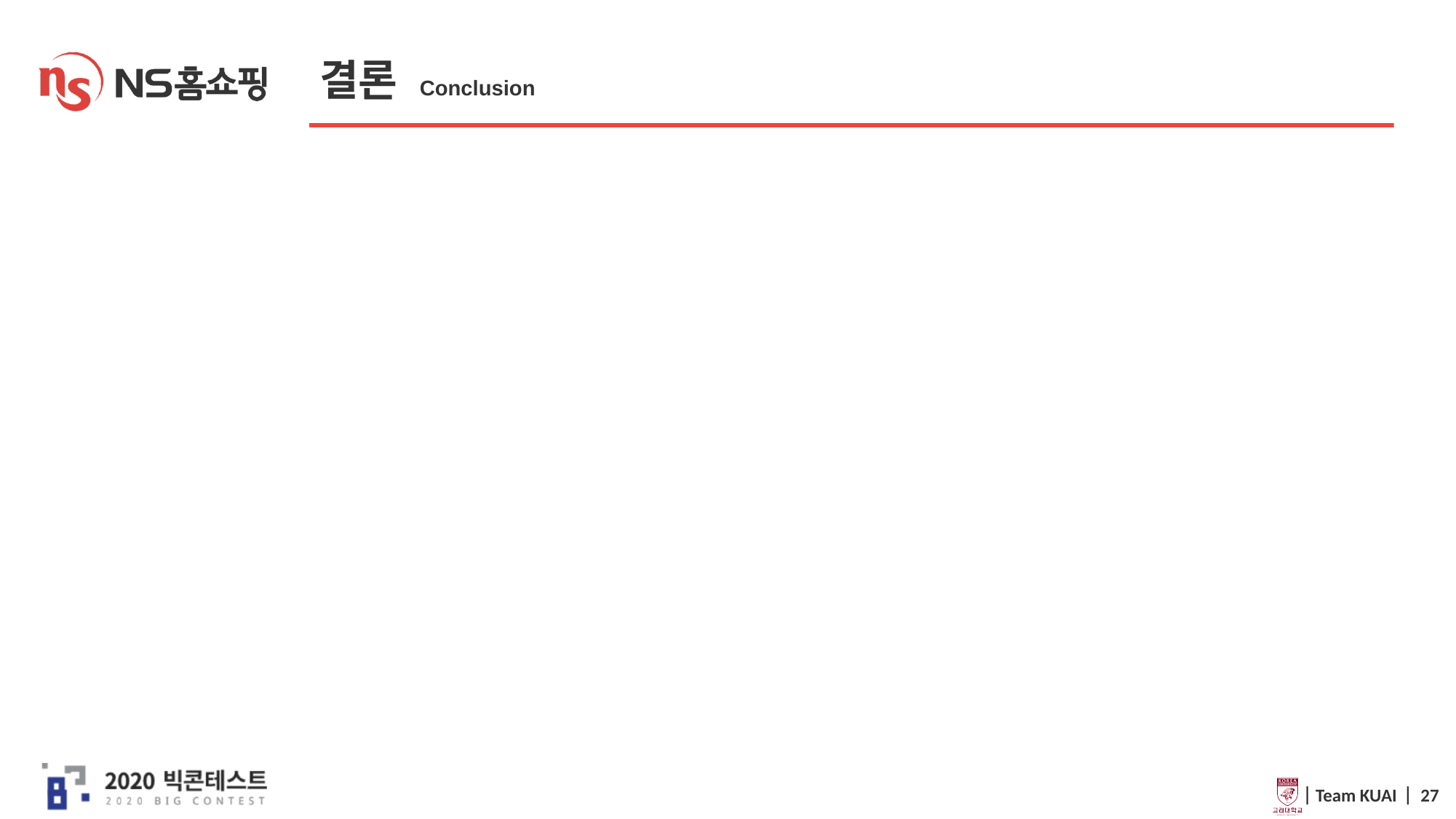

# 결론 Conclusion

 ⎸Team KUAI  ⎸ 27